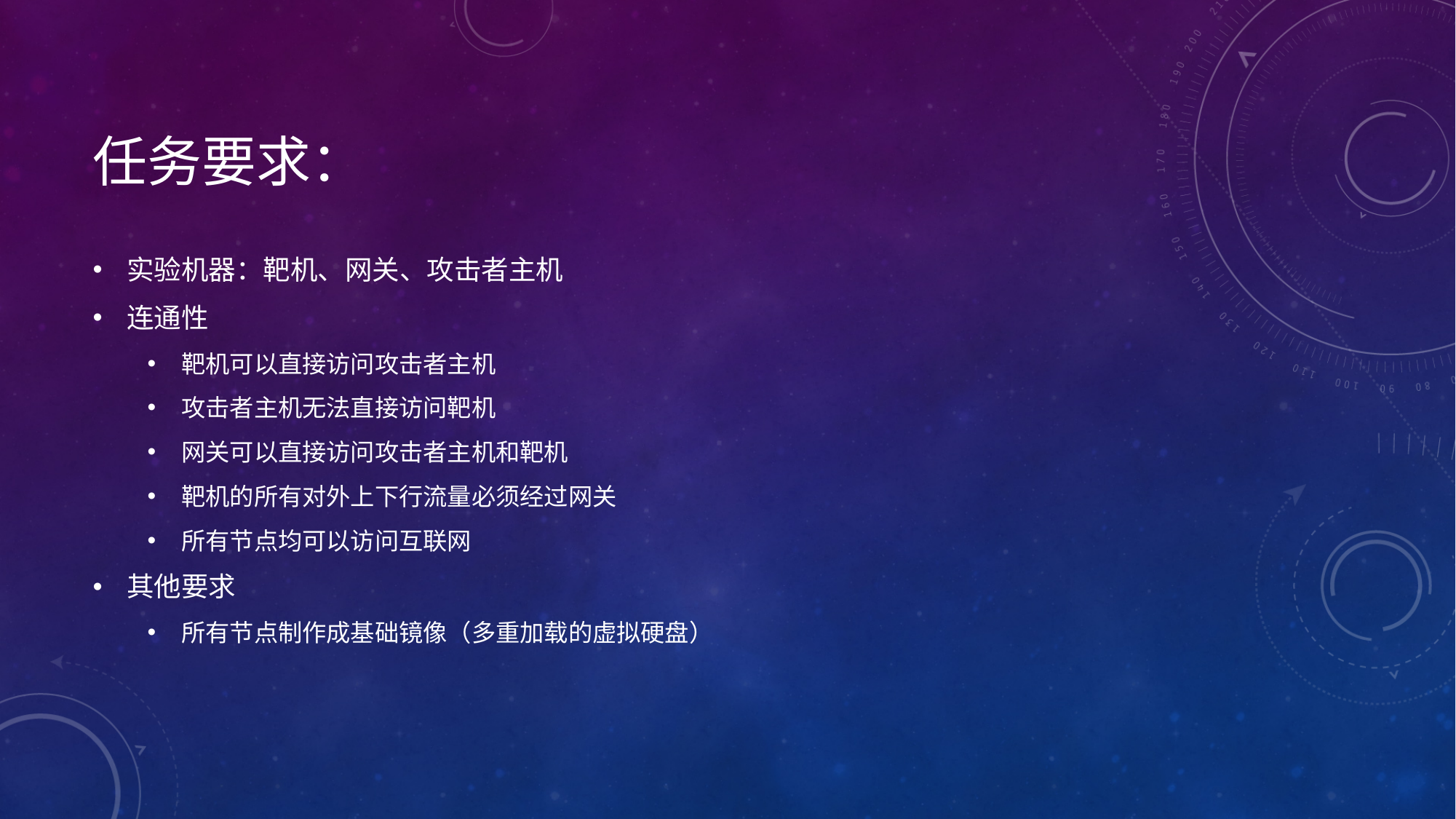

# 任务要求：
实验机器：靶机、网关、攻击者主机
连通性
靶机可以直接访问攻击者主机
攻击者主机无法直接访问靶机
网关可以直接访问攻击者主机和靶机
靶机的所有对外上下行流量必须经过网关
所有节点均可以访问互联网
其他要求
所有节点制作成基础镜像（多重加载的虚拟硬盘）